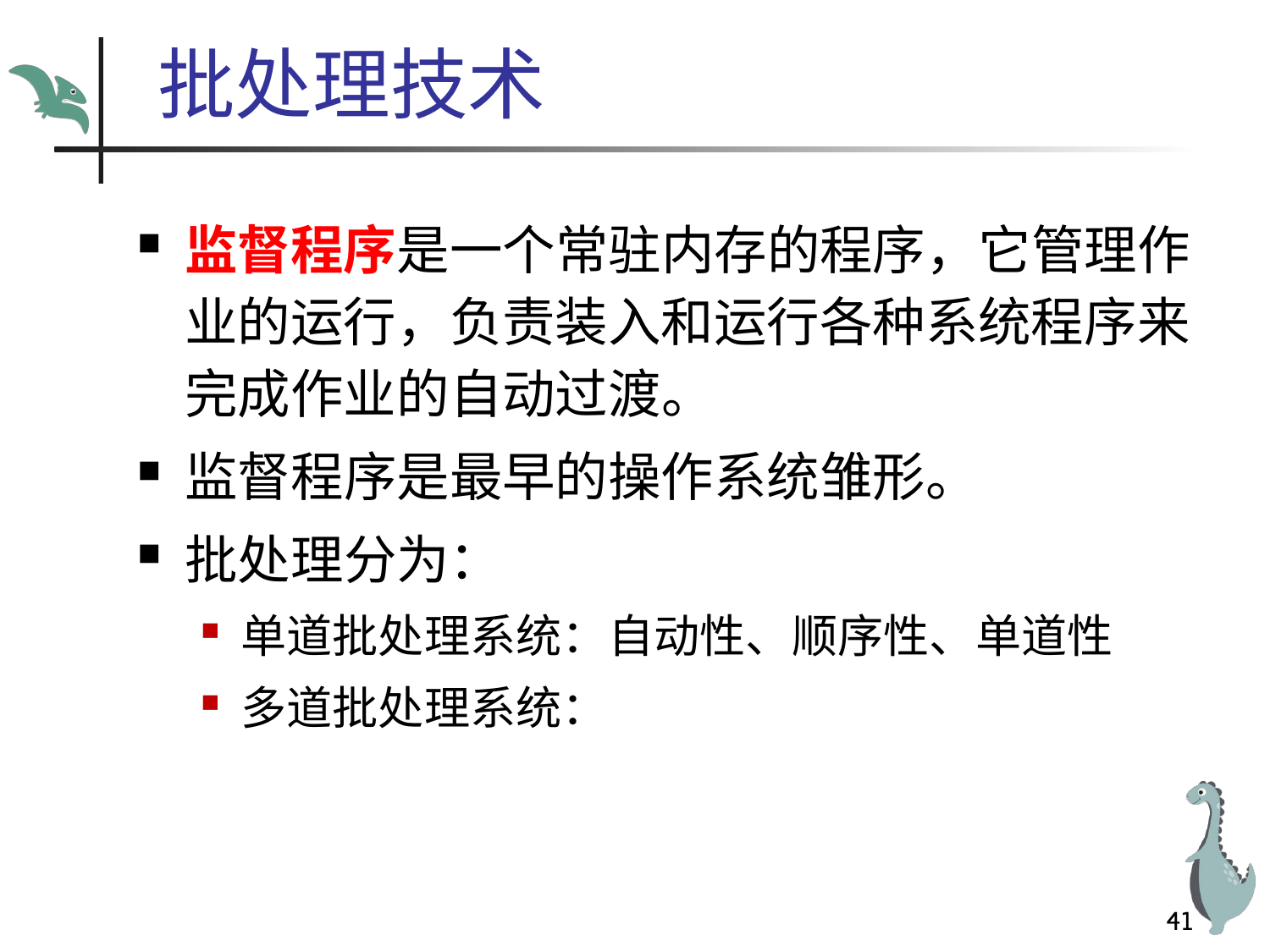

# 批处理技术
监督程序是一个常驻内存的程序，它管理作业的运行，负责装入和运行各种系统程序来完成作业的自动过渡。
监督程序是最早的操作系统雏形。
批处理分为：
单道批处理系统：自动性、顺序性、单道性
多道批处理系统：
41